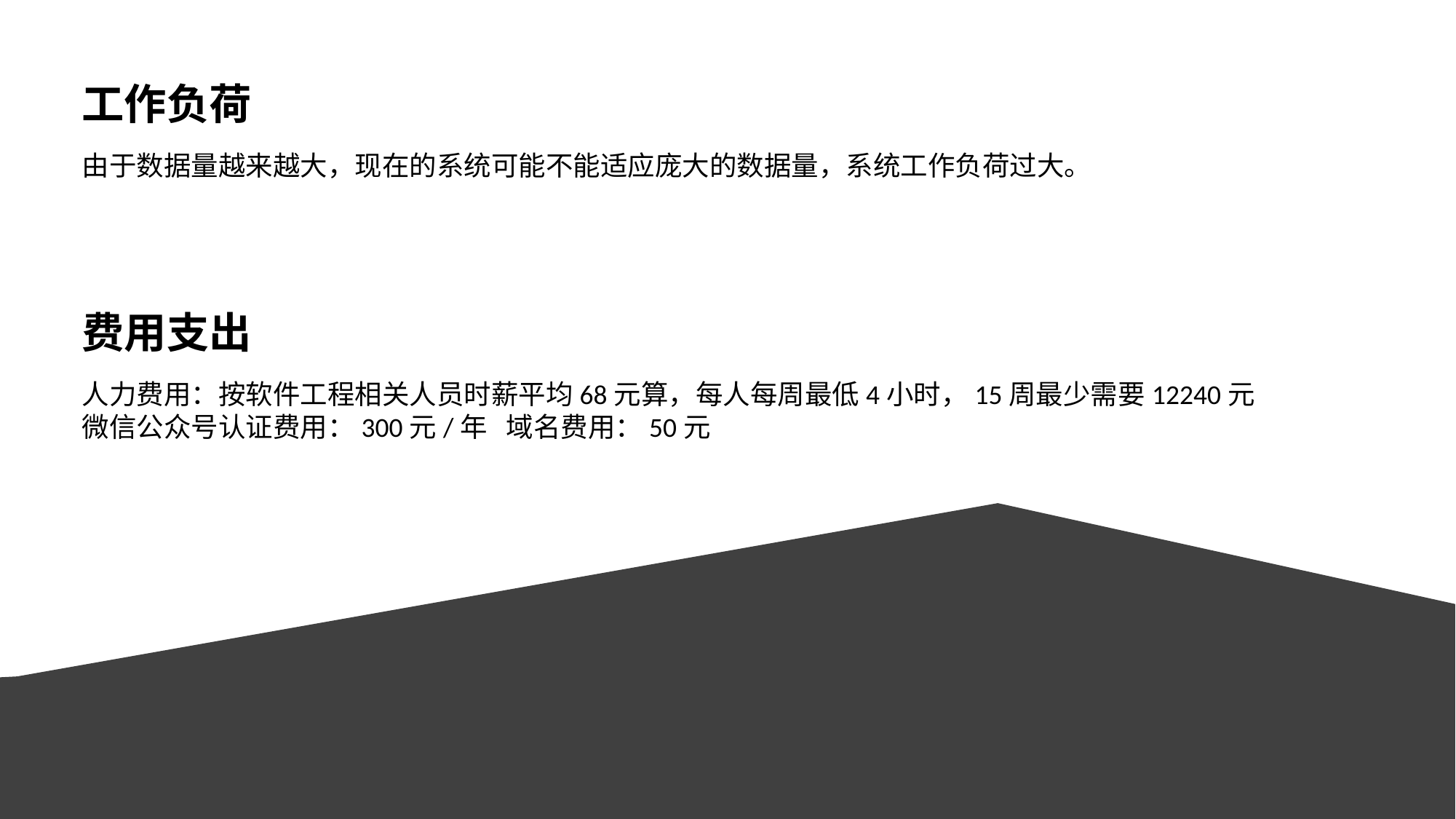

工作负荷
由于数据量越来越大，现在的系统可能不能适应庞大的数据量，系统工作负荷过大。
费用支出
人力费用：按软件工程相关人员时薪平均68元算，每人每周最低4小时，15周最少需要12240元
微信公众号认证费用：300元/年   域名费用：50元